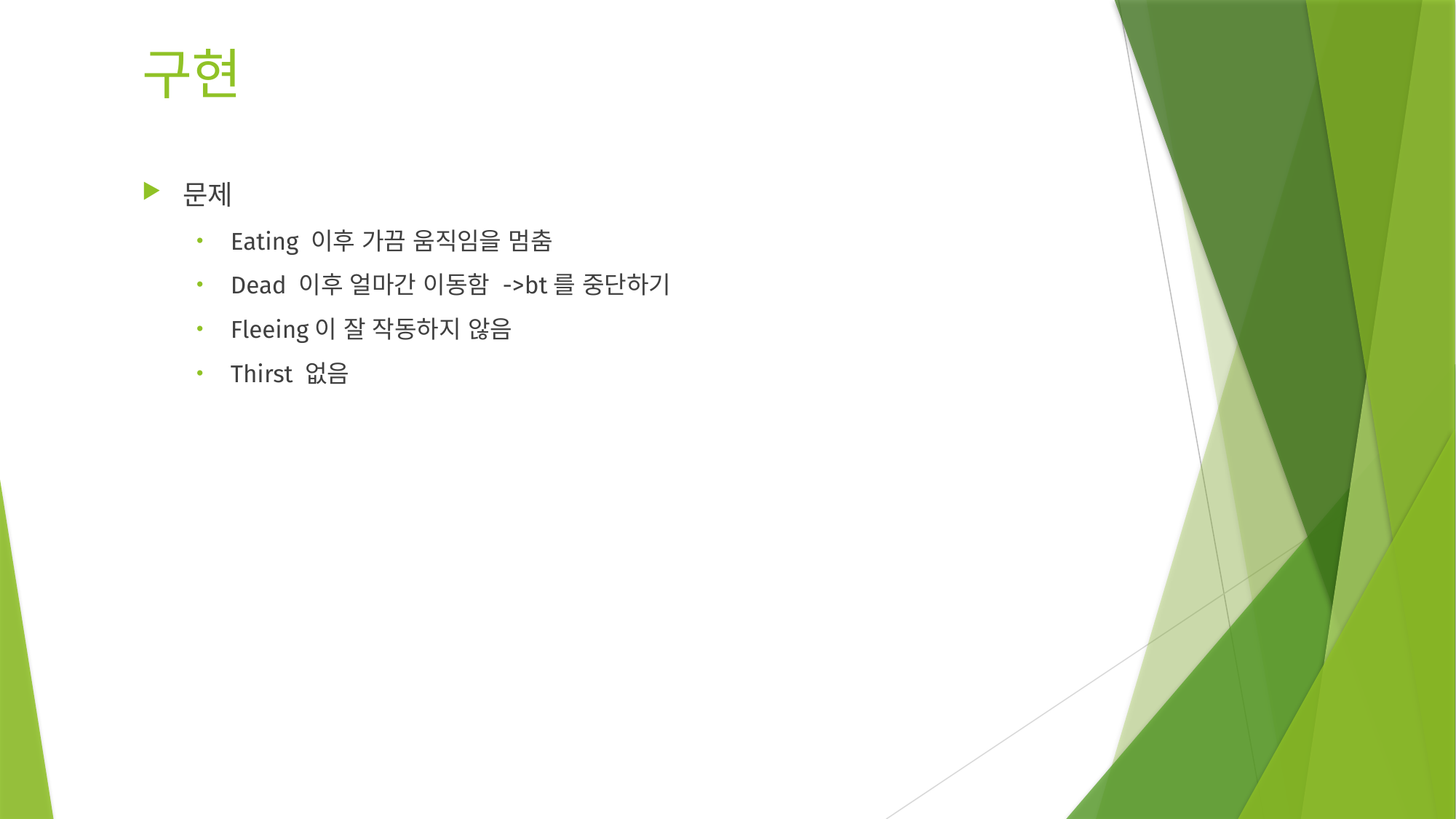

# 구현
문제
Eating 이후 가끔 움직임을 멈춤
Dead 이후 얼마간 이동함 ->bt를 중단하기
Fleeing이 잘 작동하지 않음
Thirst 없음